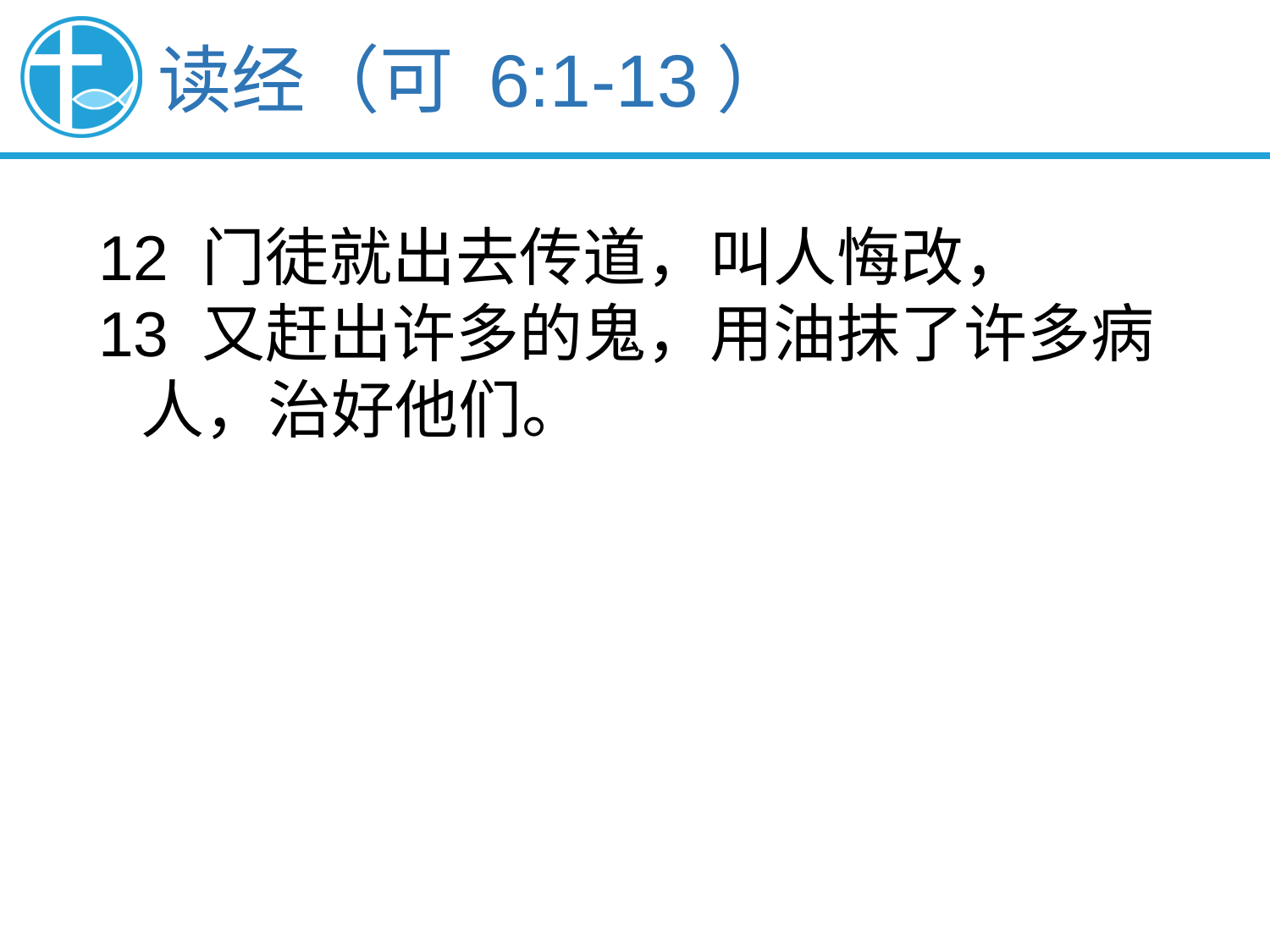

读经（可 6:1-13）

12 门徒就出去传道，叫人悔改，
13 又赶出许多的鬼，用油抹了许多病
   人，治好他们。